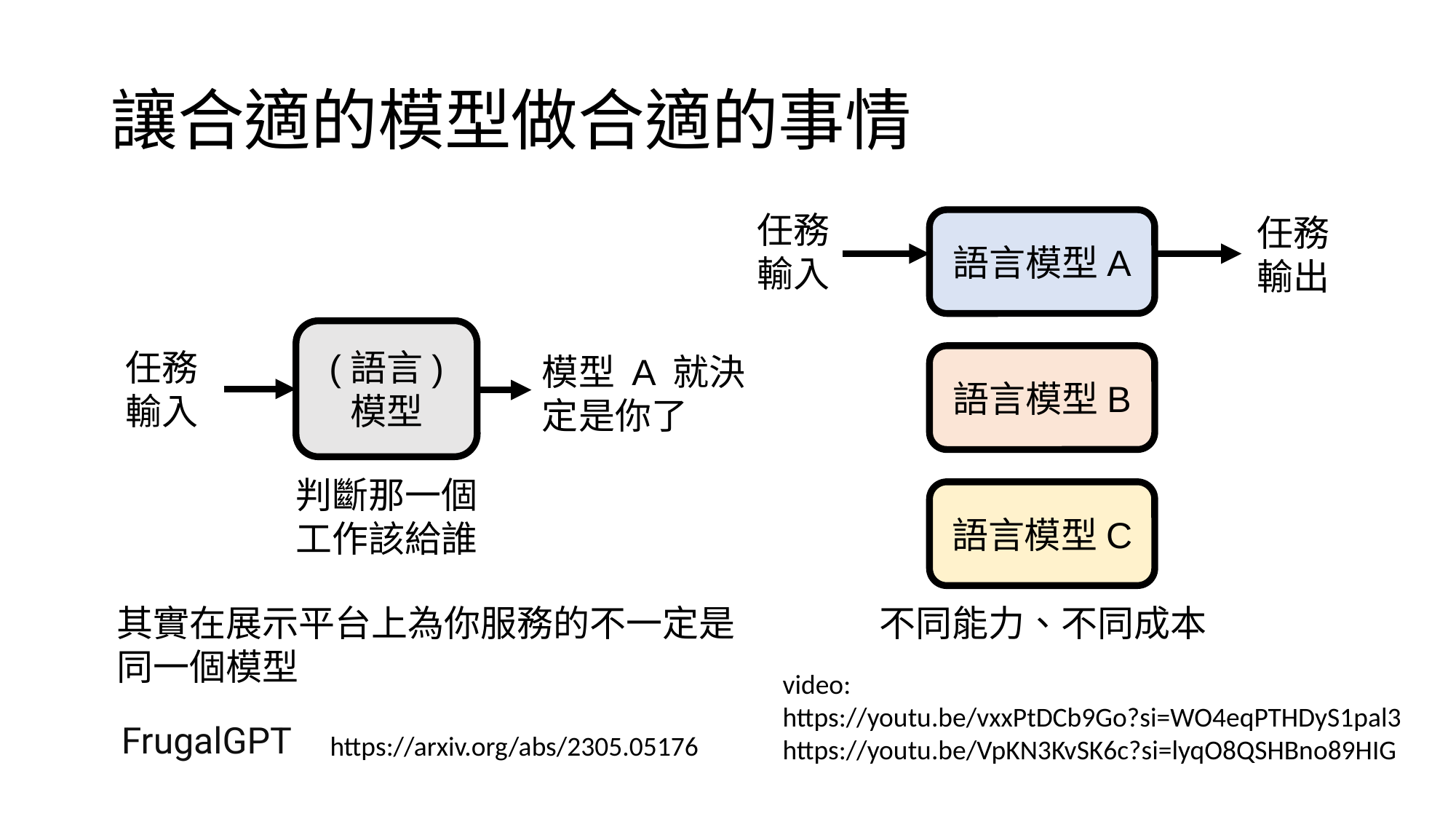

# 讓合適的模型做合適的事情
任務
輸入
任務
輸出
語言模型A
(語言)
模型
任務
輸入
模型 A 就決定是你了
語言模型B
判斷那一個工作該給誰
語言模型C
其實在展示平台上為你服務的不一定是同一個模型
不同能力、不同成本
video:
https://youtu.be/vxxPtDCb9Go?si=WO4eqPTHDyS1pal3
https://youtu.be/VpKN3KvSK6c?si=lyqO8QSHBno89HIG

FrugalGPT
https://arxiv.org/abs/2305.05176